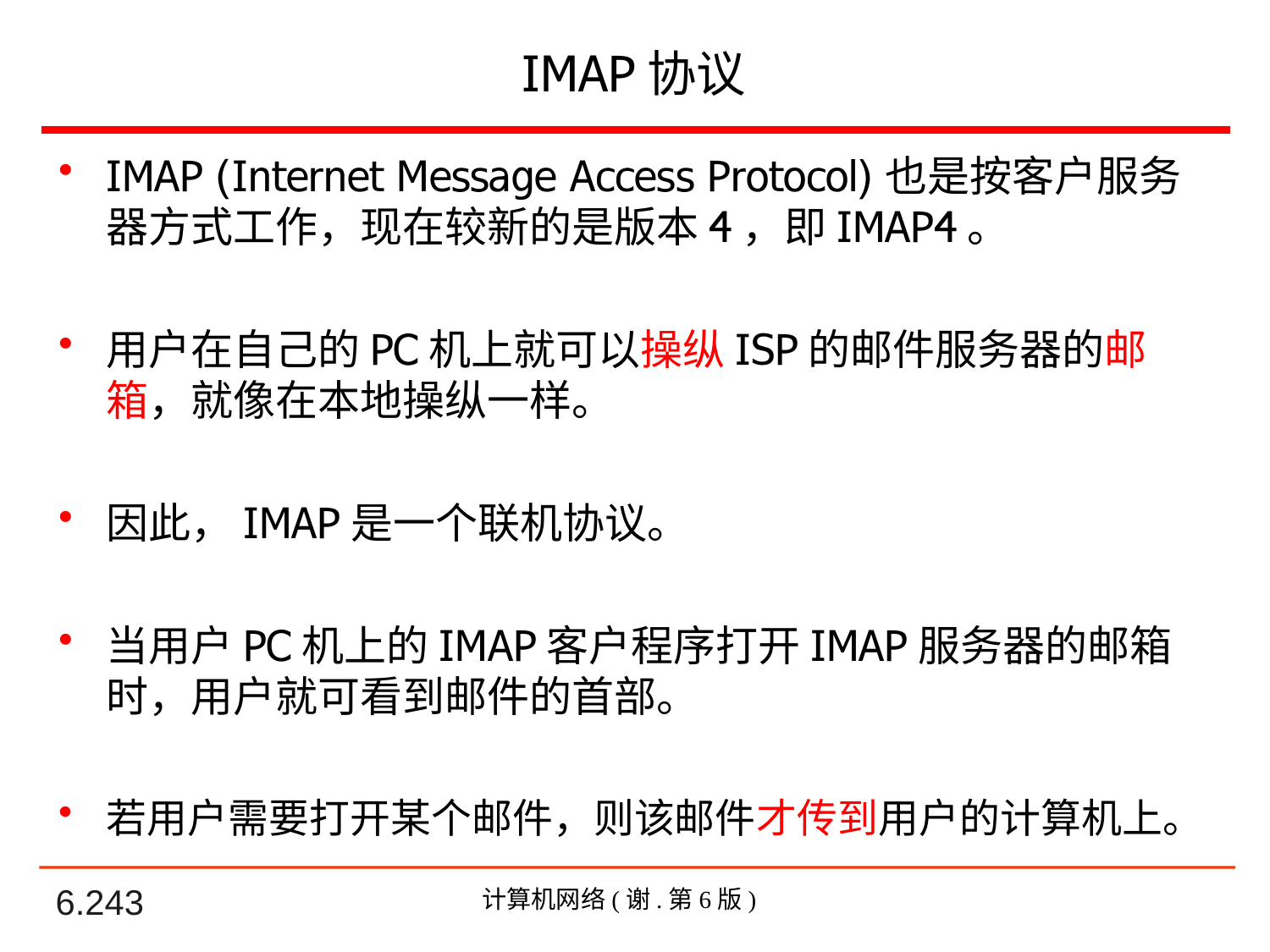

# IMAP协议
IMAP (Internet Message Access Protocol)也是按客户服务器方式工作，现在较新的是版本4，即IMAP4。

用户在自己的PC机上就可以操纵ISP的邮件服务器的邮箱，就像在本地操纵一样。

因此，IMAP是一个联机协议。

当用户PC机上的IMAP客户程序打开IMAP服务器的邮箱时，用户就可看到邮件的首部。

若用户需要打开某个邮件，则该邮件才传到用户的计算机上。